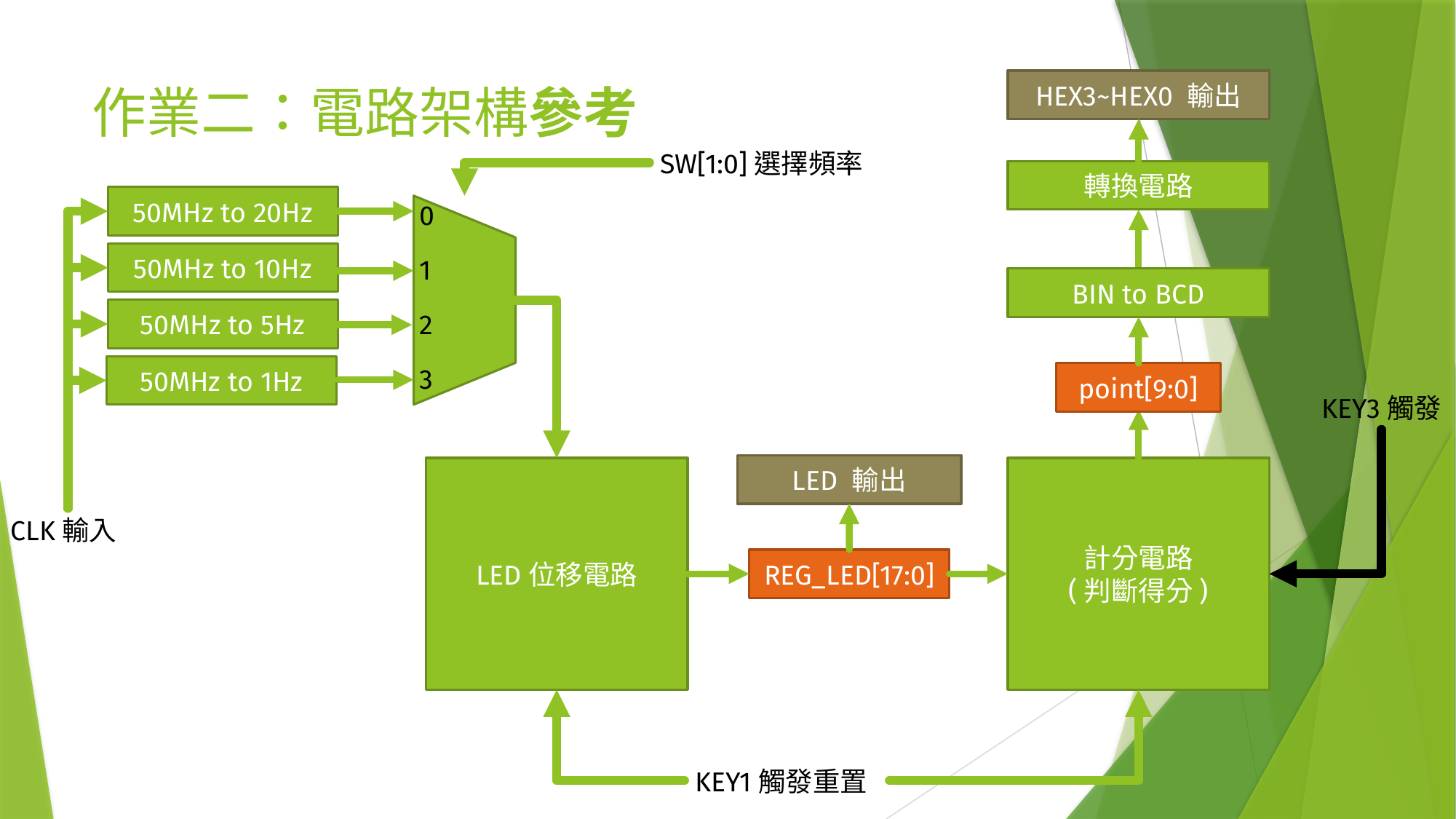

HEX3~HEX0 輸出
# 作業二：電路架構參考
SW[1:0]選擇頻率
轉換電路
50MHz to 20Hz
0

1

2

3
50MHz to 10Hz

BIN to BCD
50MHz to 5Hz
50MHz to 1Hz
point[9:0]
KEY3觸發
LED 輸出
LED位移電路
計分電路
(判斷得分)
CLK輸入
REG_LED[17:0]
KEY1觸發重置